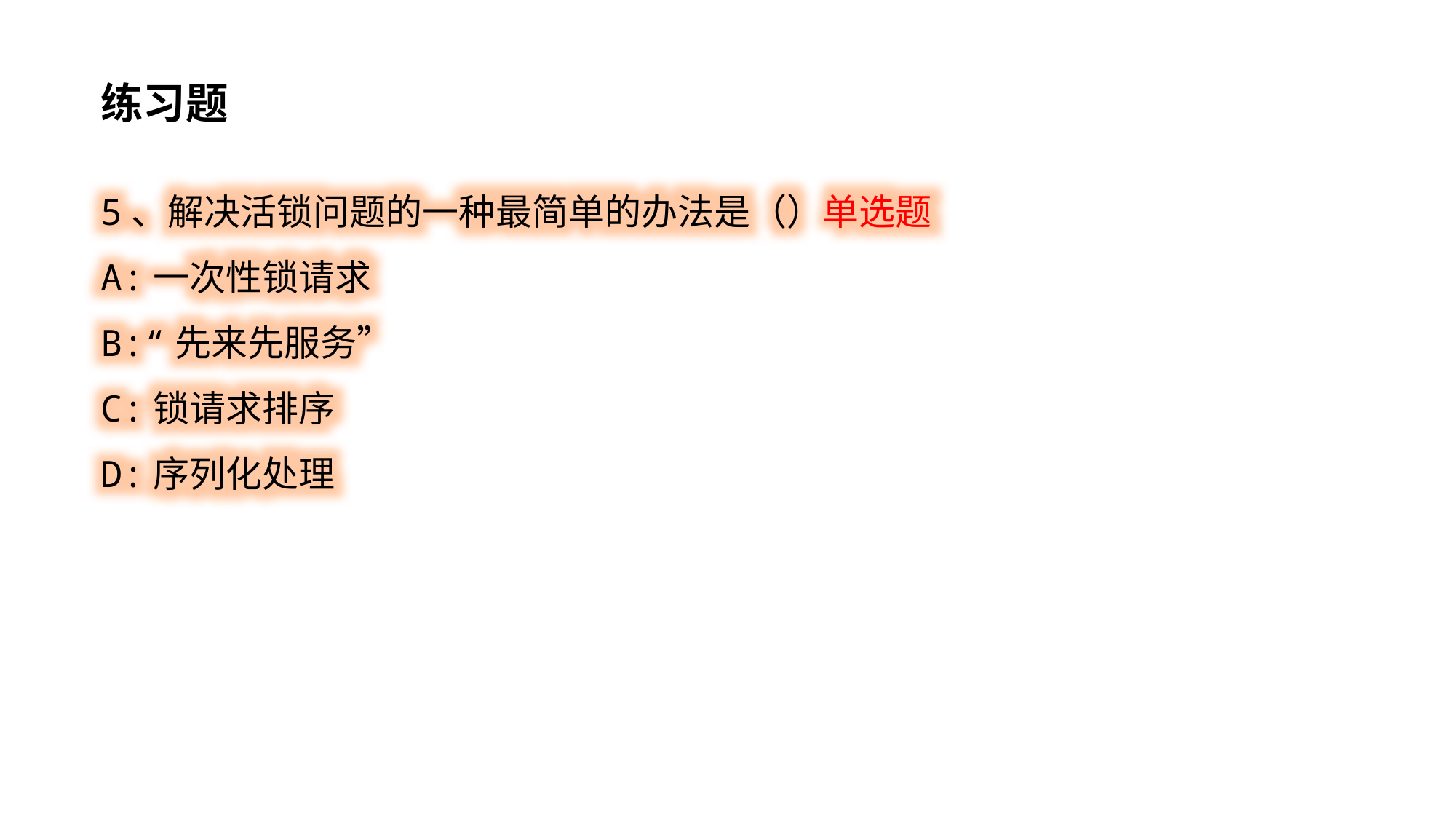

练习题
5、解决活锁问题的一种最简单的办法是（）单选题
A:一次性锁请求
B:“先来先服务”
C:锁请求排序
D:序列化处理